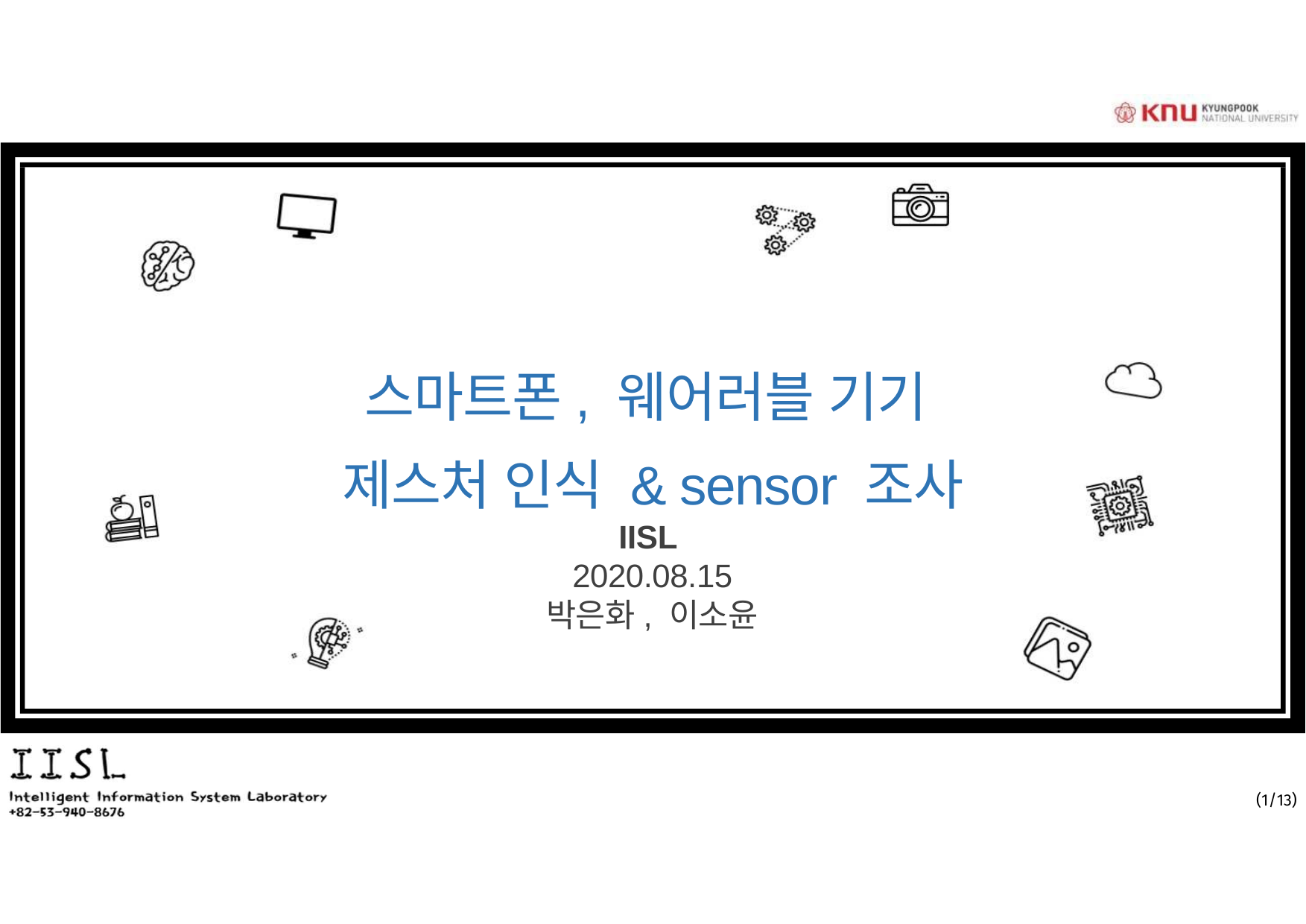

# 스마트폰, 웨어러블 기기 제스처 인식 & sensor 조사
IISL
2020.08.15
박은화, 이소윤
		(1/13)